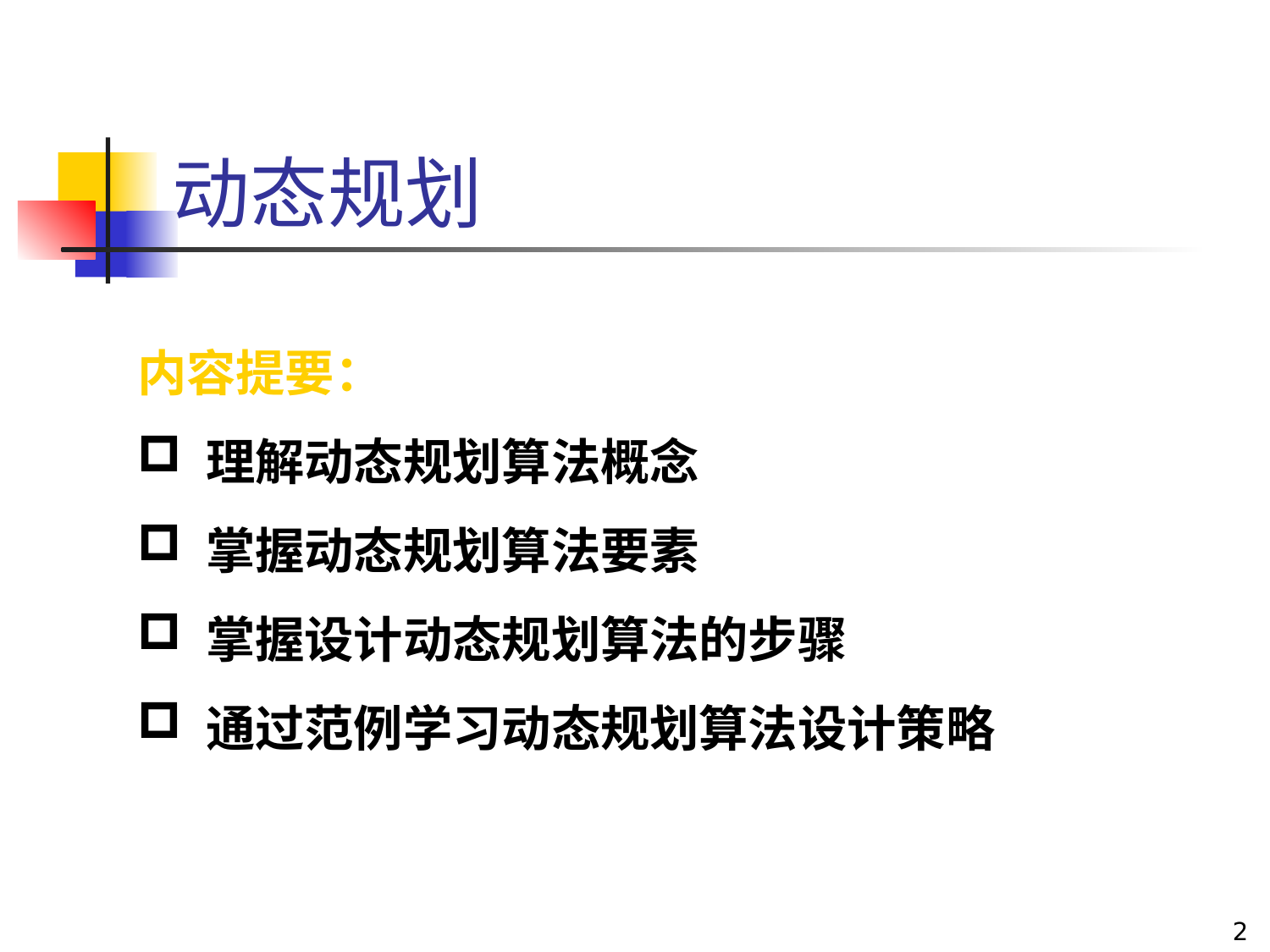

# 动态规划
内容提要：
 理解动态规划算法概念
 掌握动态规划算法要素
 掌握设计动态规划算法的步骤
 通过范例学习动态规划算法设计策略
2